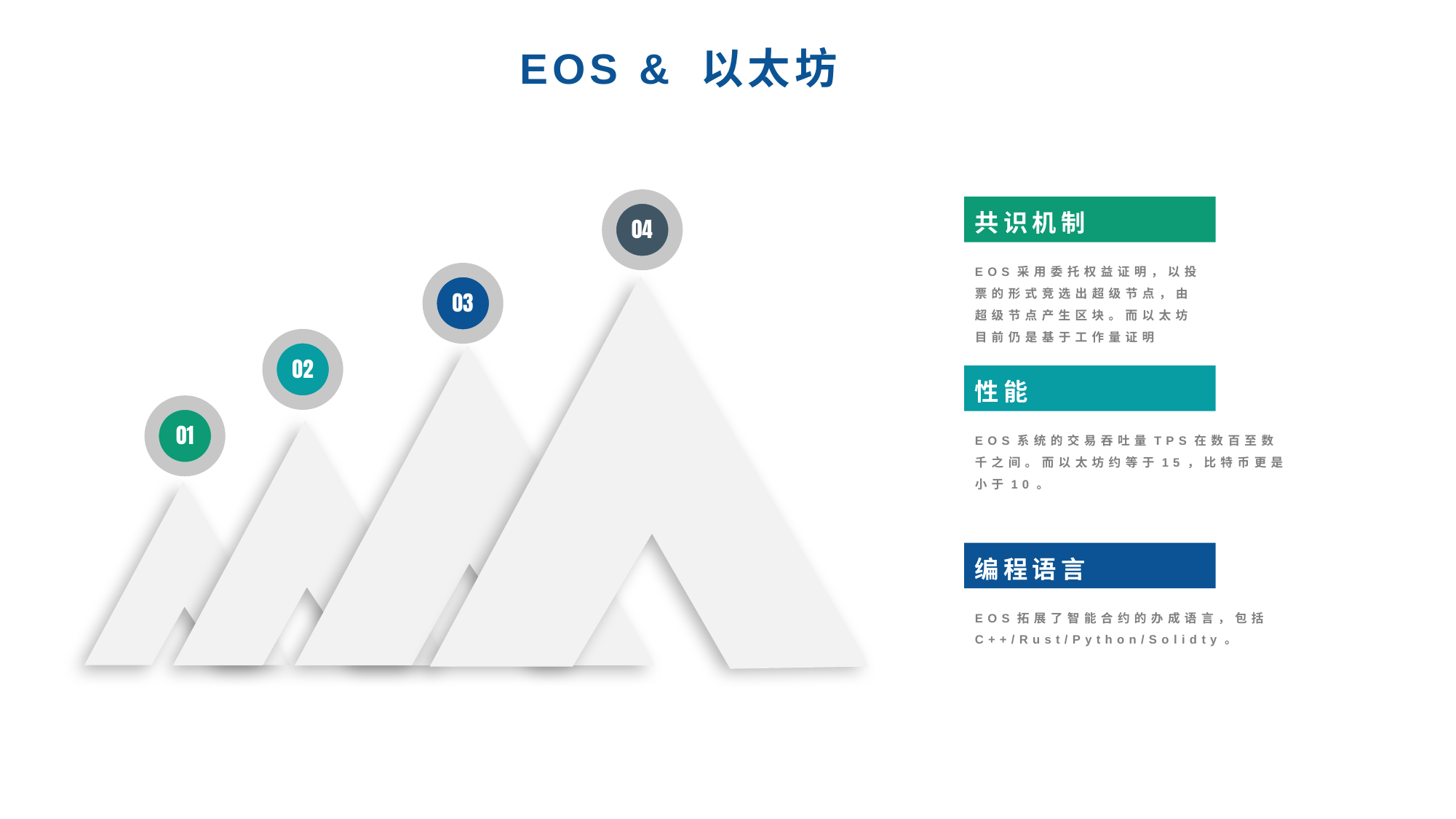

EOS & 以太坊
04
共识机制
EOS采用委托权益证明，以投票的形式竞选出超级节点，由超级节点产生区块。而以太坊目前仍是基于工作量证明
03

02

性能
01

EOS系统的交易吞吐量TPS在数百至数千之间。而以太坊约等于15，比特币更是小于10。

编程语言
EOS拓展了智能合约的办成语言，包括C++/Rust/Python/Solidty。